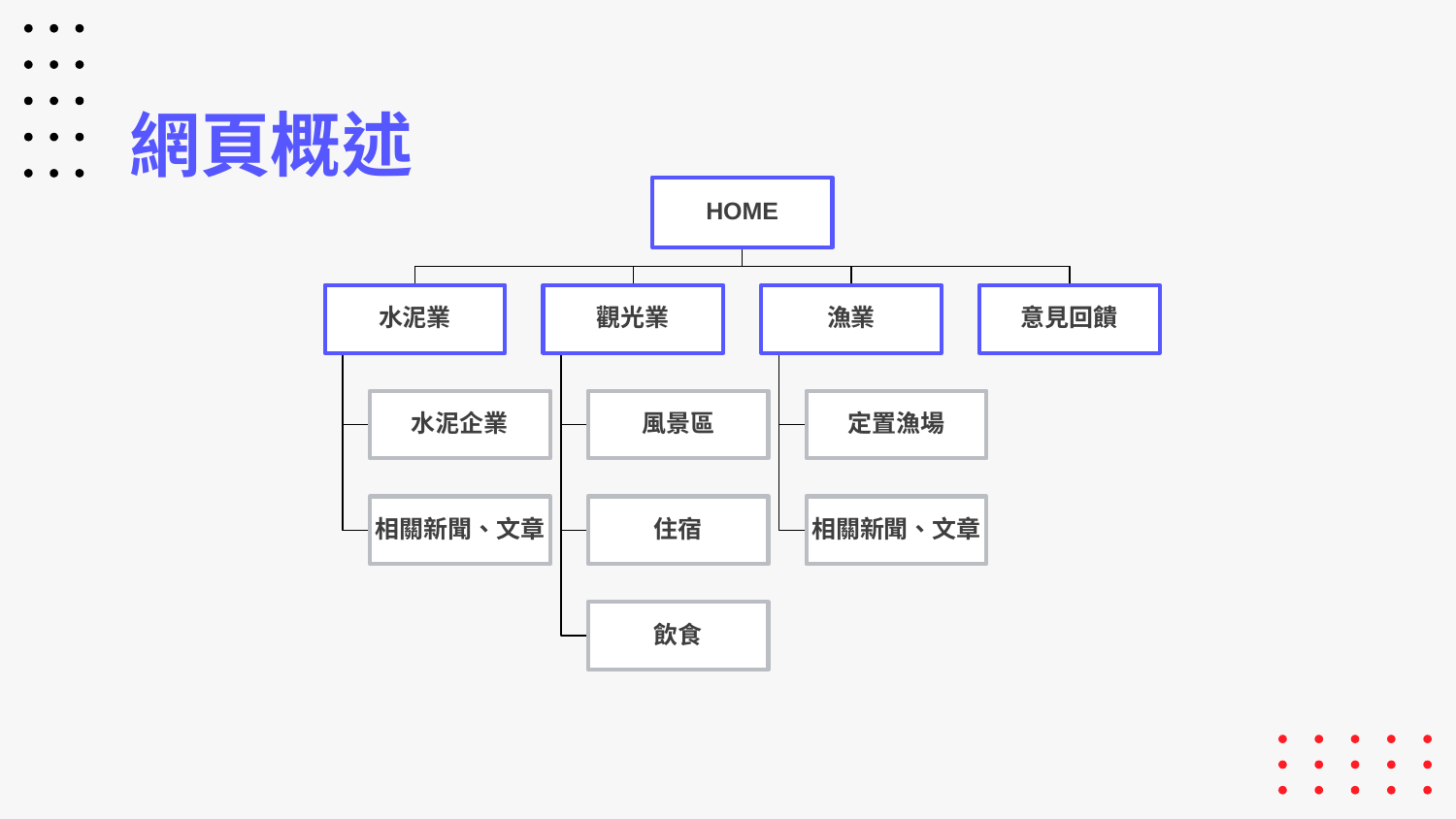

# 網頁概述
HOME
水泥業
水泥企業
相關新聞、文章
觀光業
風景區
住宿
飲食
漁業
定置漁場
相關新聞、文章
意見回饋